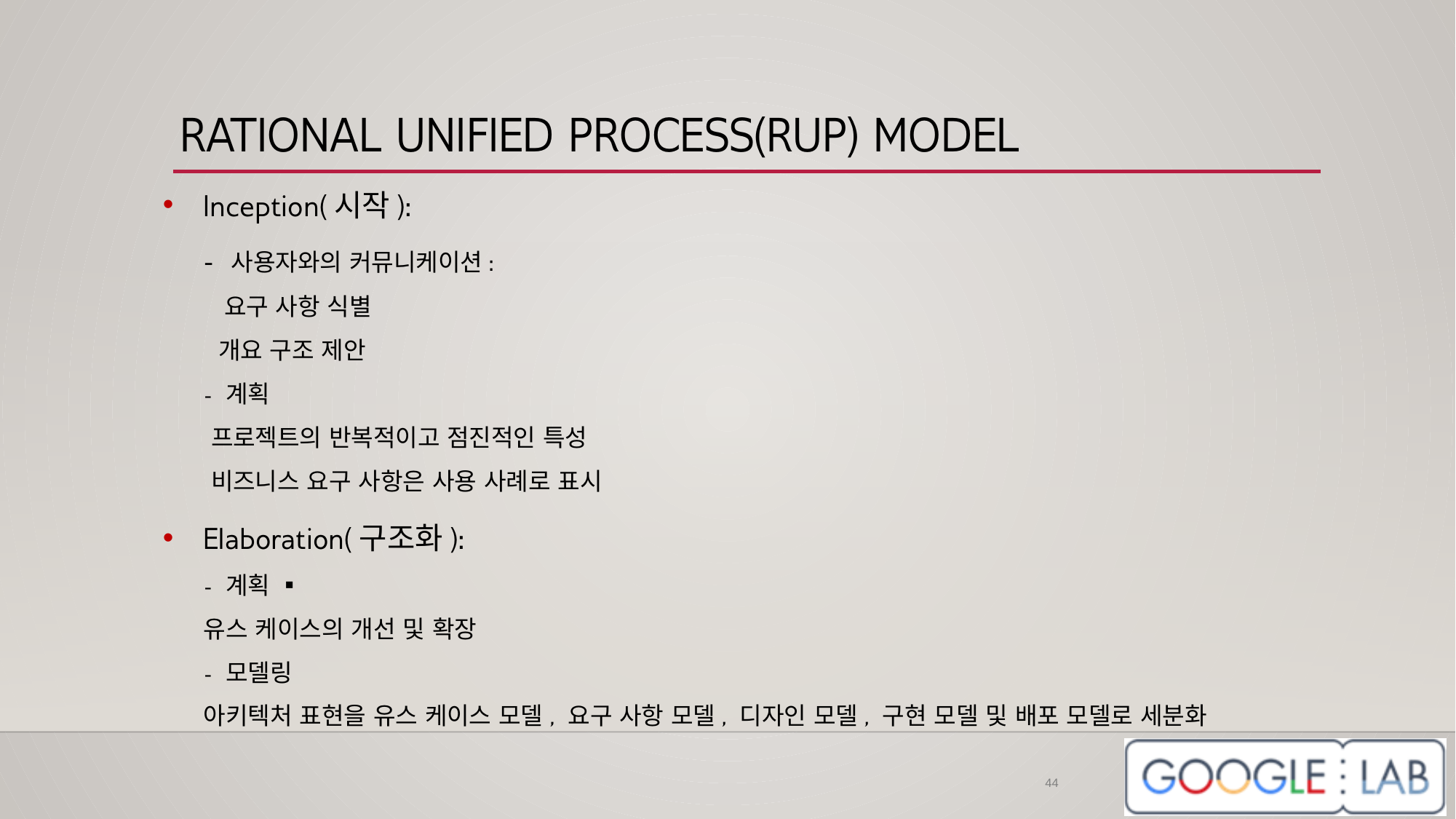

# RATIONAL UNIFIED PROCESS(RUP) MODEL
Inception(시작):
- 사용자와의 커뮤니케이션:
  요구 사항 식별
  개요 구조 제안
- 계획
 프로젝트의 반복적이고 점진적인 특성
 비즈니스 요구 사항은 사용 사례로 표시
Elaboration(구조화):
- 계획 ▪︎
유스 케이스의 개선 및 확장
- 모델링
아키텍처 표현을 유스 케이스 모델, 요구 사항 모델, 디자인 모델, 구현 모델 및 배포 모델로 세분화
44